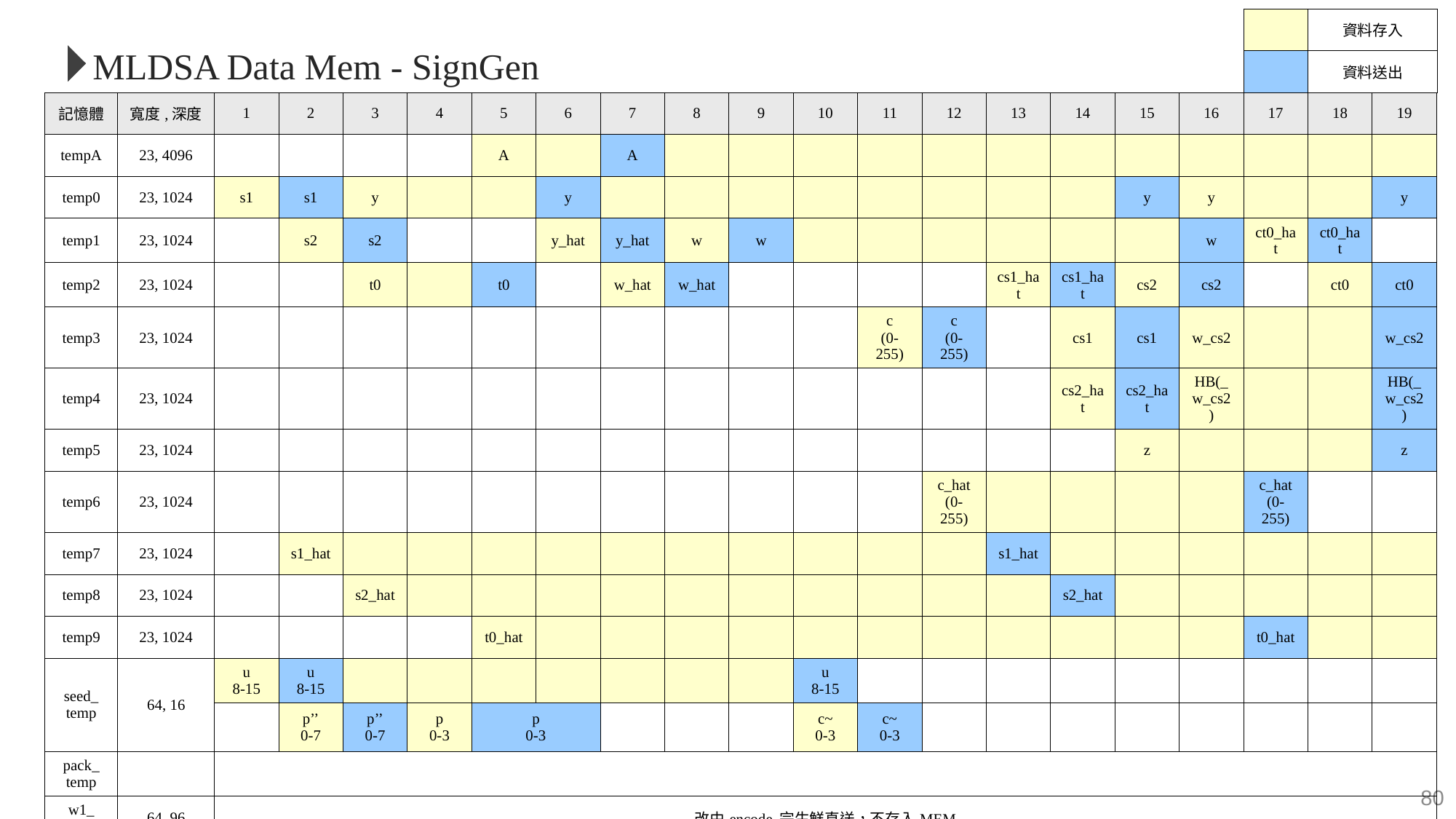

|  | 資料存入 |
| --- | --- |
|  | 資料送出 |
MLDSA Data Mem - SignGen

| 記憶體 | 寬度,深度 | 1 | 2 | 3 | 4 | 5 | 6 | 7 | 8 | 9 | 10 | 11 | 12 | 13 | 14 | 15 | 16 | 17 | 18 | 19 |
| --- | --- | --- | --- | --- | --- | --- | --- | --- | --- | --- | --- | --- | --- | --- | --- | --- | --- | --- | --- | --- |
| tempA | 23, 4096 |  |  |  |  | A |  | A |  |  |  |  |  |  |  |  |  |  |  |  |
| temp0 | 23, 1024 | s1 | s1 | y |  |  | y |  |  |  |  |  |  |  |  | y | y |  |  | y |
| temp1 | 23, 1024 |  | s2 | s2 |  |  | y\_hat | y\_hat | w | w |  |  |  |  |  |  | w | ct0\_hat | ct0\_hat |  |
| temp2 | 23, 1024 |  |  | t0 |  | t0 |  | w\_hat | w\_hat |  |  |  |  | cs1\_hat | cs1\_hat | cs2 | cs2 |  | ct0 | ct0 |
| temp3 | 23, 1024 |  |  |  |  |  |  |  |  |  |  | c (0-255) | c (0-255) |  | cs1 | cs1 | w\_cs2 |  |  | w\_cs2 |
| temp4 | 23, 1024 |  |  |  |  |  |  |  |  |  |  |  |  |  | cs2\_hat | cs2\_hat | HB(\_w\_cs2) |  |  | HB(\_w\_cs2) |
| temp5 | 23, 1024 |  |  |  |  |  |  |  |  |  |  |  |  |  |  | z |  |  |  | z |
| temp6 | 23, 1024 |  |  |  |  |  |  |  |  |  |  |  | c\_hat (0-255) |  |  |  |  | c\_hat (0-255) |  |  |
| temp7 | 23, 1024 |  | s1\_hat |  |  |  |  |  |  |  |  |  |  | s1\_hat |  |  |  |  |  |  |
| temp8 | 23, 1024 |  |  | s2\_hat |  |  |  |  |  |  |  |  |  |  | s2\_hat |  |  |  |  |  |
| temp9 | 23, 1024 |  |  |  |  | t0\_hat |  |  |  |  |  |  |  |  |  |  |  | t0\_hat |  |  |
| seed\_ temp | 64, 16 | u 8-15 | u 8-15 |  |  |  |  |  |  |  | u 8-15 |  |  |  |  |  |  |  |  |  |
|  |  |  | p’’ 0-7 | p’’ 0-7 | p 0-3 | p 0-3 |  |  |  |  | c~ 0-3 | c~ 0-3 |  |  |  |  |  |  |  |  |
| pack\_ temp |  |  |  |  |  |  |  |  |  |  |  |  |  |  |  |  |  |  |  |  |
| w1\_ pack | 64, 96 | 改由encode 完生鮮直送，不存入MEM |  |  |  |  |  |  |  |  |  |  |  |  |  |  |  |  |  |  |
| r0 | 18, 1024 | 產生r0的同時計算用於判斷拒絕採樣的條件||r0||，即可部存入MEM |  |  |  |  |  |  |  |  |  |  |  |  |  |  |  |  |  |  |
80